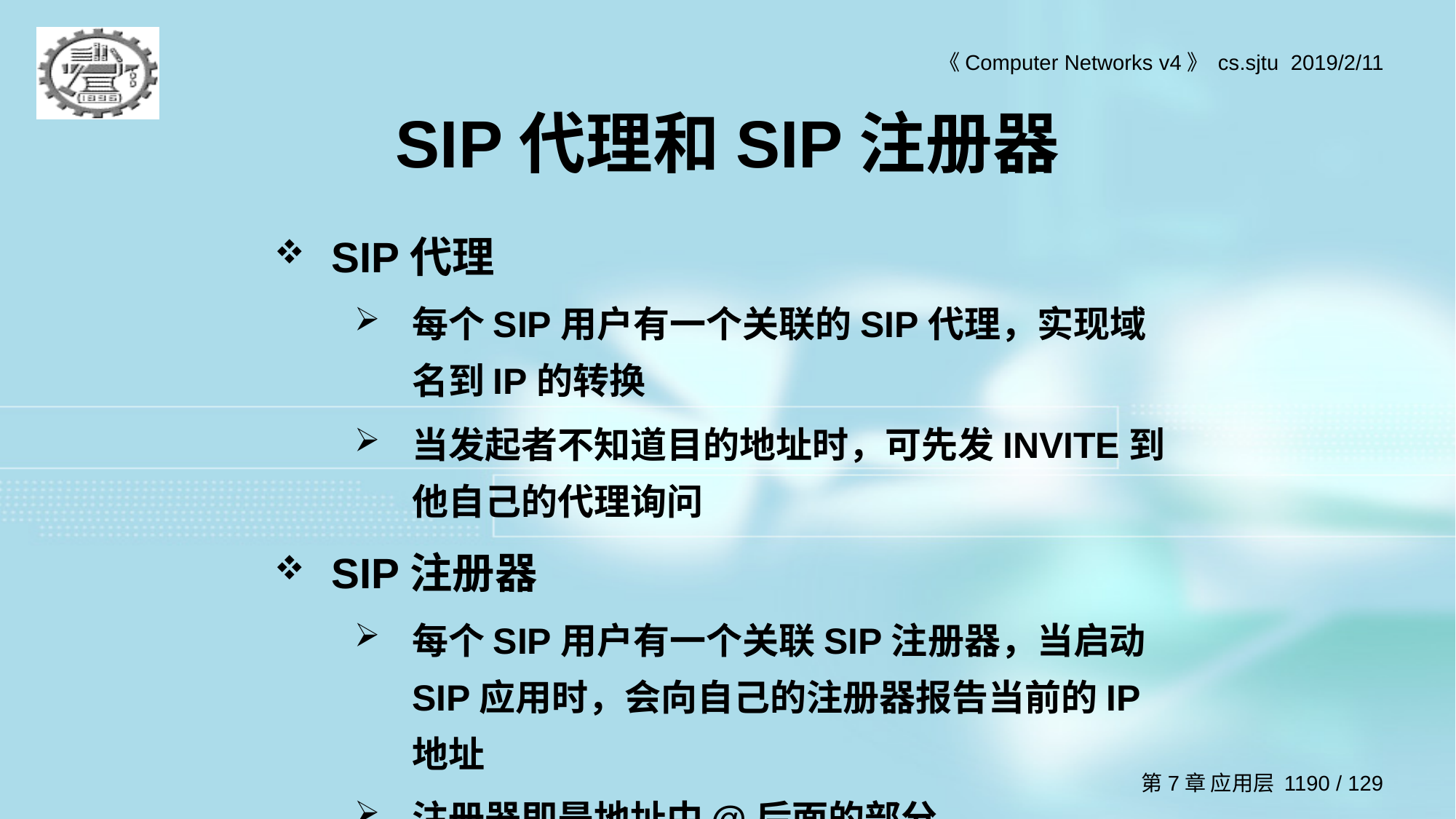

# SIP代理和SIP注册器
SIP代理
每个SIP用户有一个关联的SIP代理，实现域名到IP的转换
当发起者不知道目的地址时，可先发INVITE到他自己的代理询问
SIP注册器
每个SIP用户有一个关联SIP注册器，当启动SIP应用时，会向自己的注册器报告当前的IP地址
注册器即是地址中@后面的部分